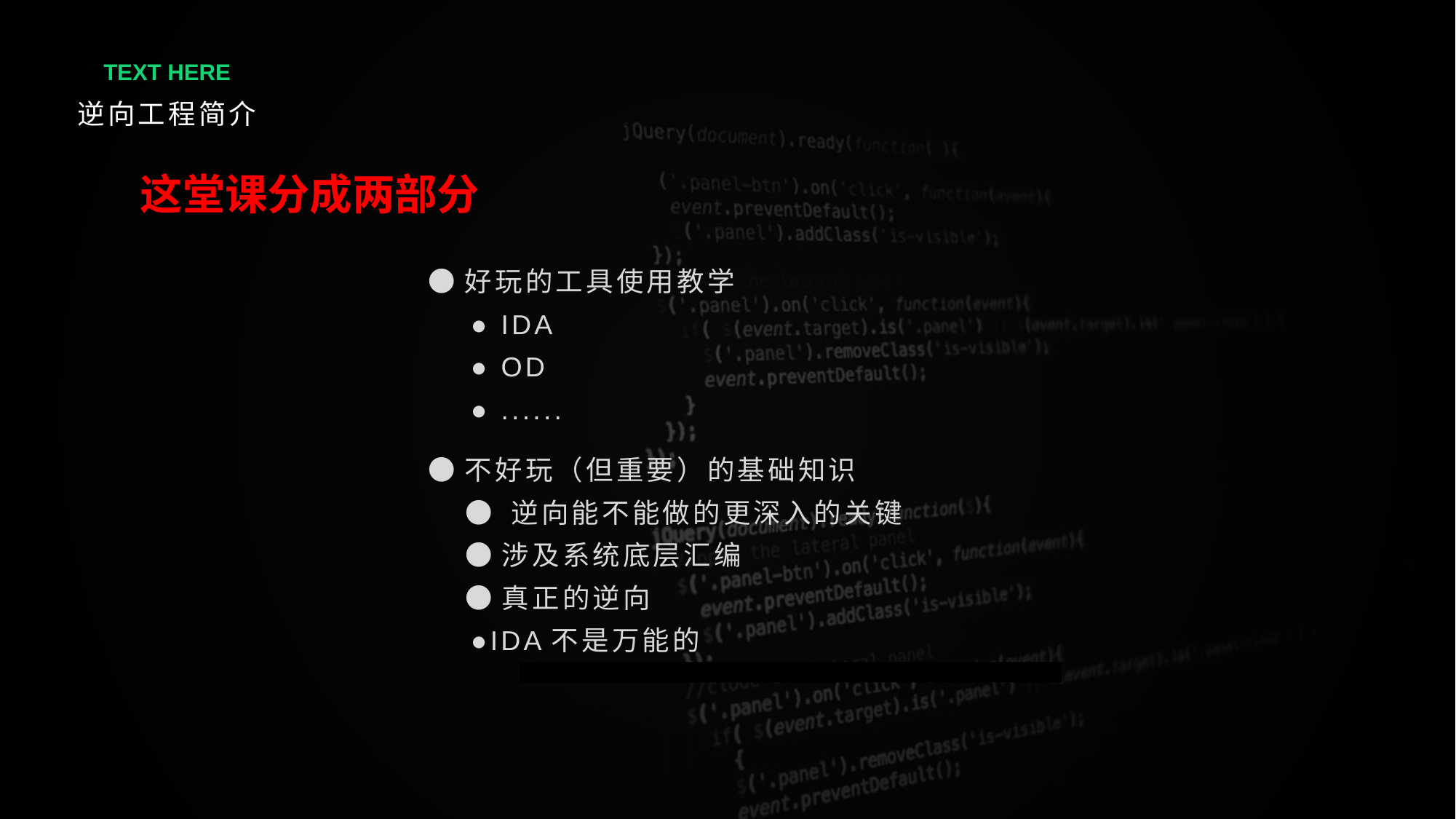

TEXT HERE
逆向工程简介
这堂课分成两部分
●好玩的工具使用教学
    ● IDA
    ● OD
    ● ......
●不好玩（但重要）的基础知识
    ● 逆向能不能做的更深入的关键
    ●涉及系统底层汇编
    ●真正的逆向
    ●IDA不是万能的